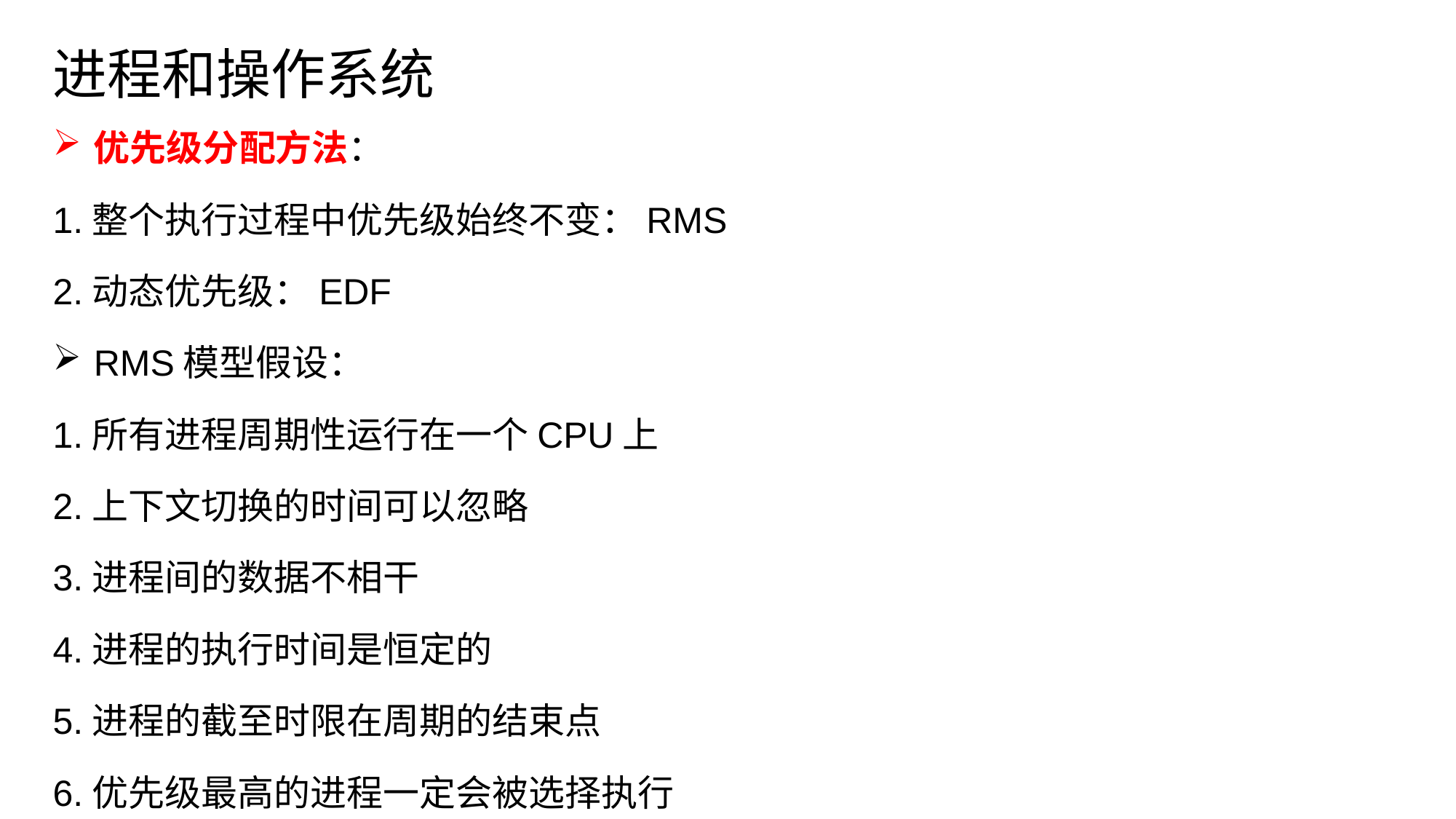

进程和操作系统
优先级分配方法：
1.整个执行过程中优先级始终不变：RMS
2.动态优先级：EDF
RMS模型假设：
1.所有进程周期性运行在一个CPU上
2.上下文切换的时间可以忽略
3.进程间的数据不相干
4.进程的执行时间是恒定的
5.进程的截至时限在周期的结束点
6.优先级最高的进程一定会被选择执行

74